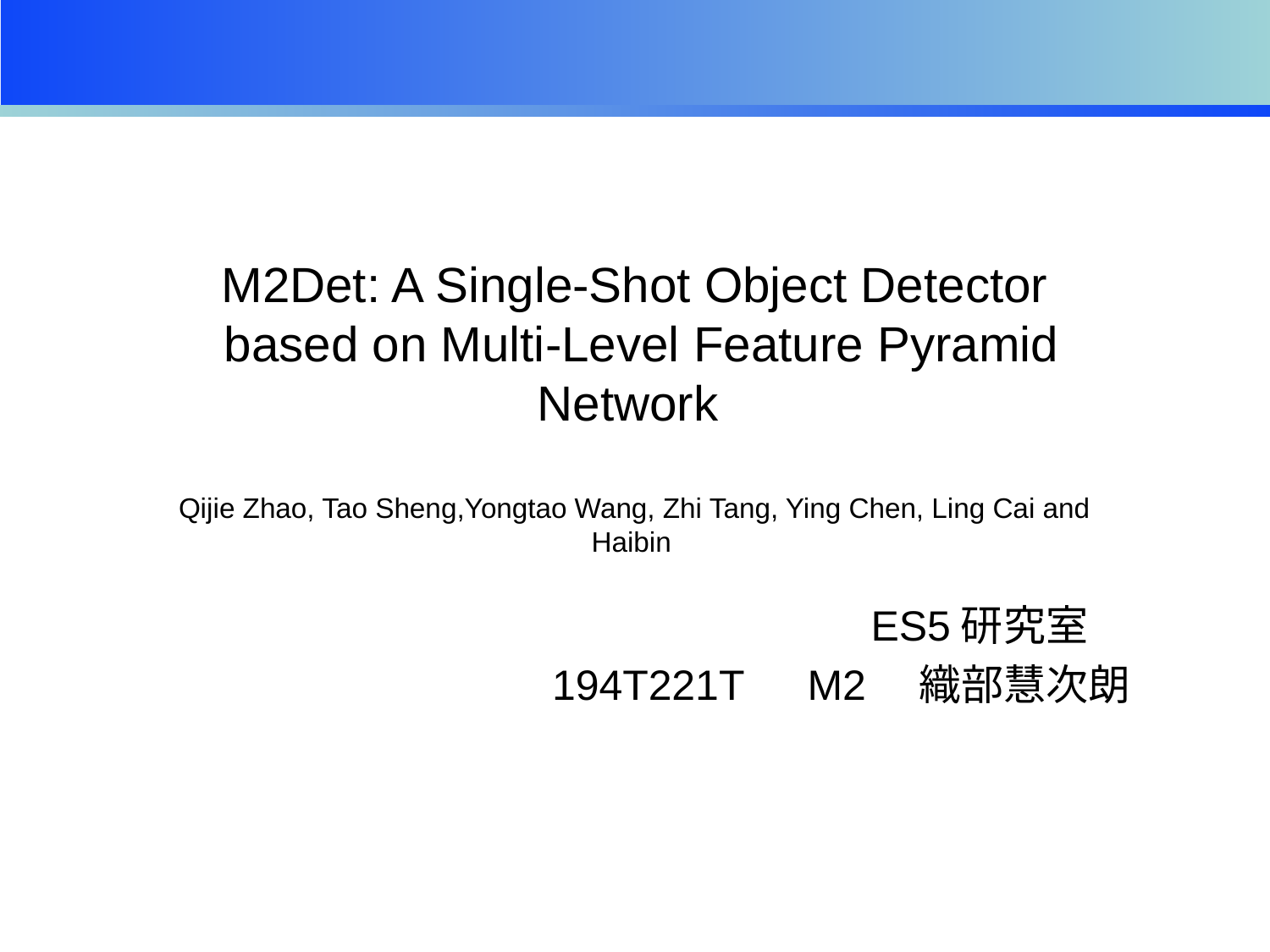

# M2Det: A Single-Shot Object Detector based on Multi-Level Feature Pyramid Network Qijie Zhao, Tao Sheng,Yongtao Wang, Zhi Tang, Ying Chen, Ling Cai and Haibin
ES5研究室
194T221T　M2　織部慧次朗